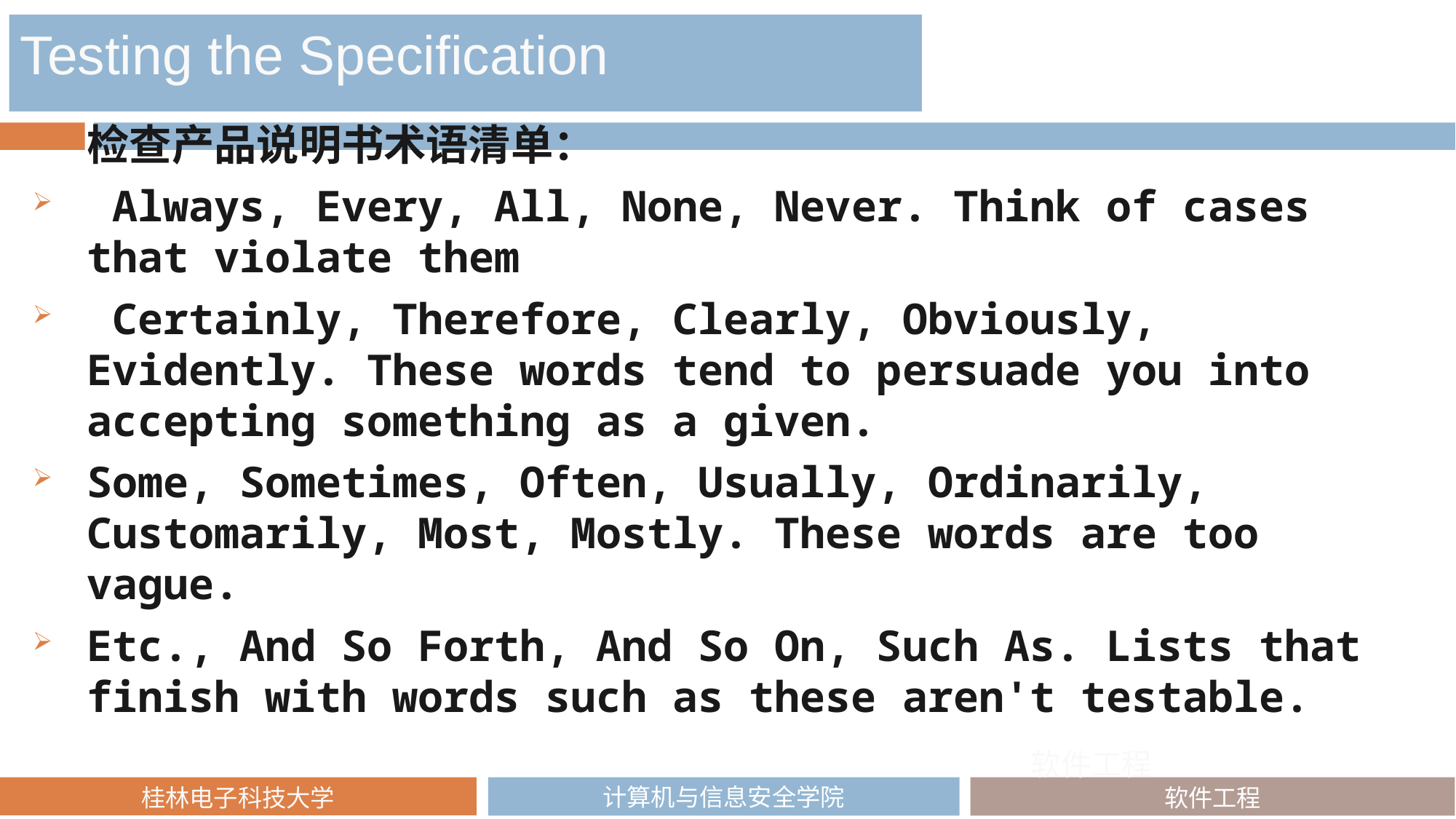

Testing the Specification
检查产品说明书术语清单：
 Always, Every, All, None, Never. Think of cases that violate them
 Certainly, Therefore, Clearly, Obviously, Evidently. These words tend to persuade you into accepting something as a given.
Some, Sometimes, Often, Usually, Ordinarily, Customarily, Most, Mostly. These words are too vague.
Etc., And So Forth, And So On, Such As. Lists that finish with words such as these aren't testable.
软件工程